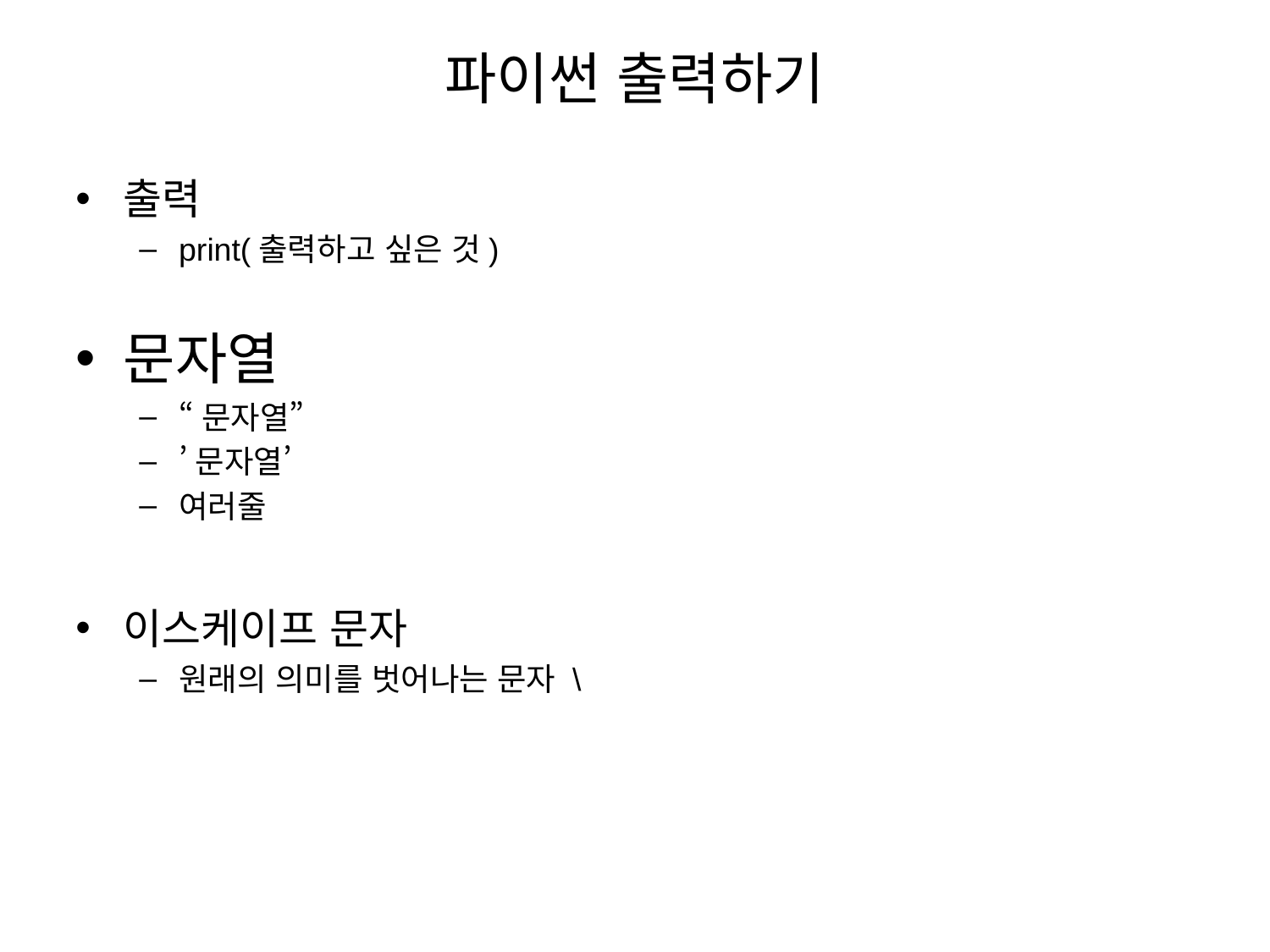

# 파이썬 출력하기
출력
print(출력하고 싶은 것)

문자열
“문자열”
’문자열’
여러줄

이스케이프 문자
원래의 의미를 벗어나는 문자 \